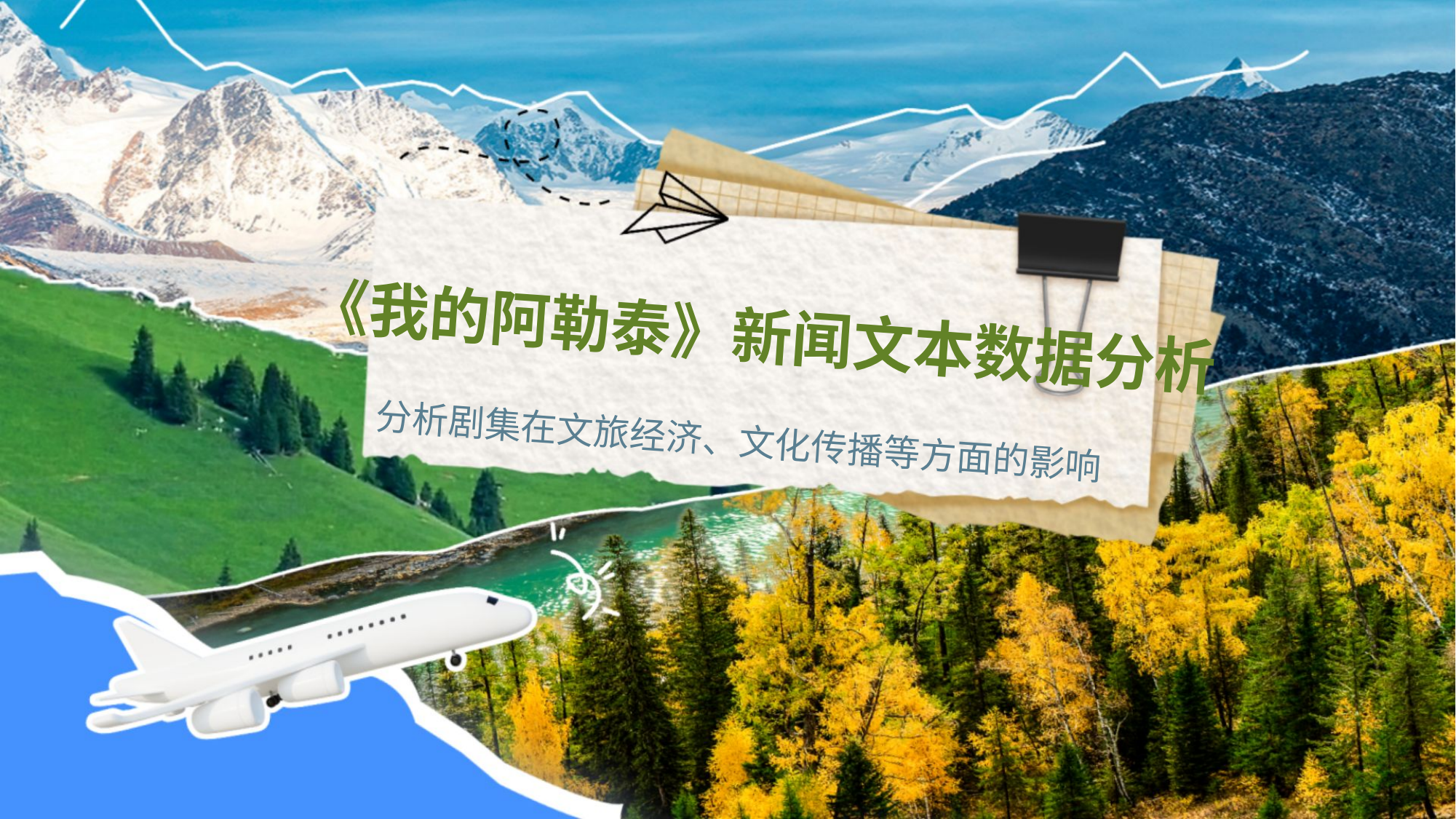

# 《我的阿勒泰》新闻文本数据分析
分析剧集在文旅经济、文化传播等方面的影响